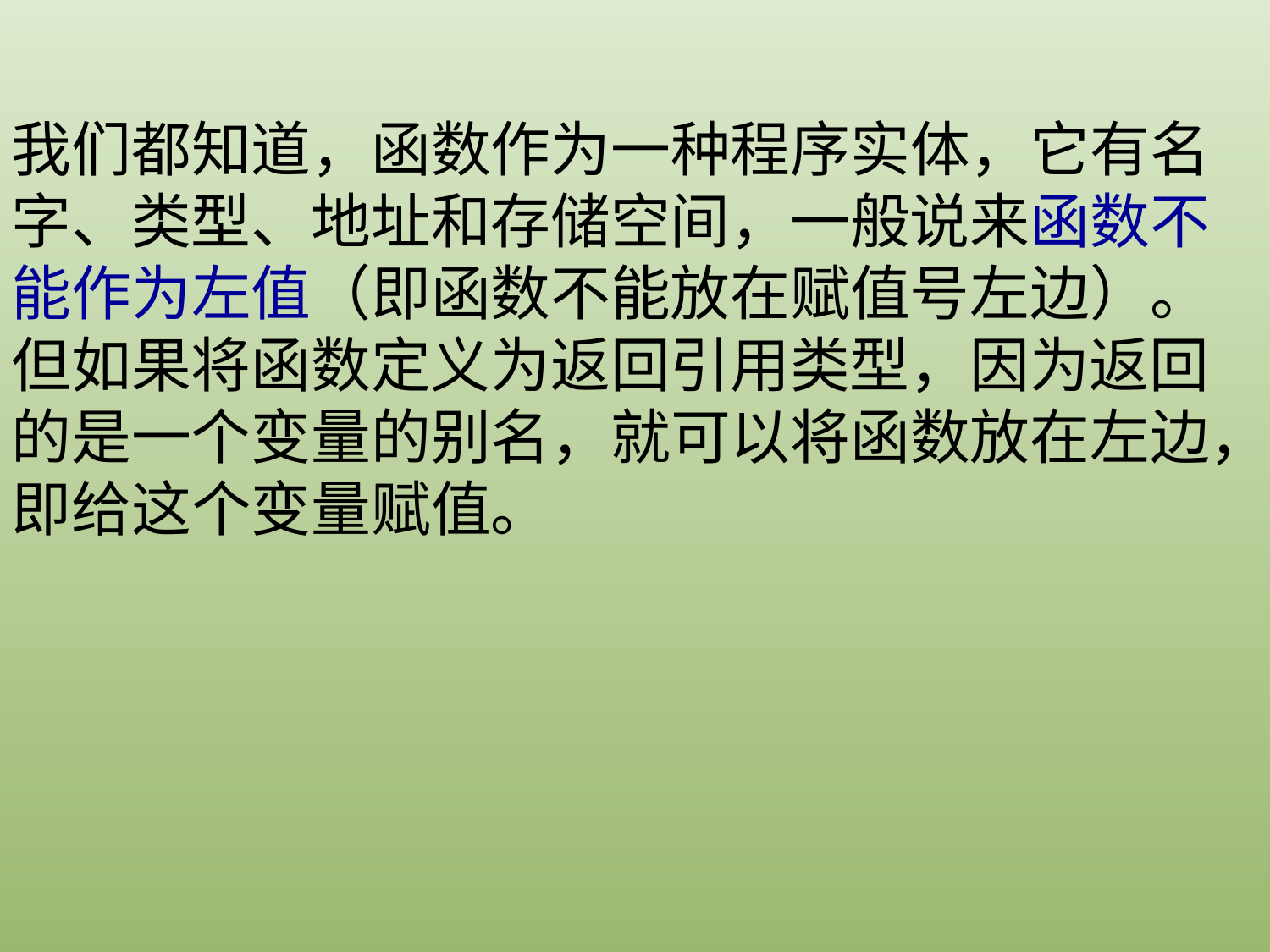

我们都知道，函数作为一种程序实体，它有名字、类型、地址和存储空间，一般说来函数不能作为左值（即函数不能放在赋值号左边）。但如果将函数定义为返回引用类型，因为返回的是一个变量的别名，就可以将函数放在左边，即给这个变量赋值。
559